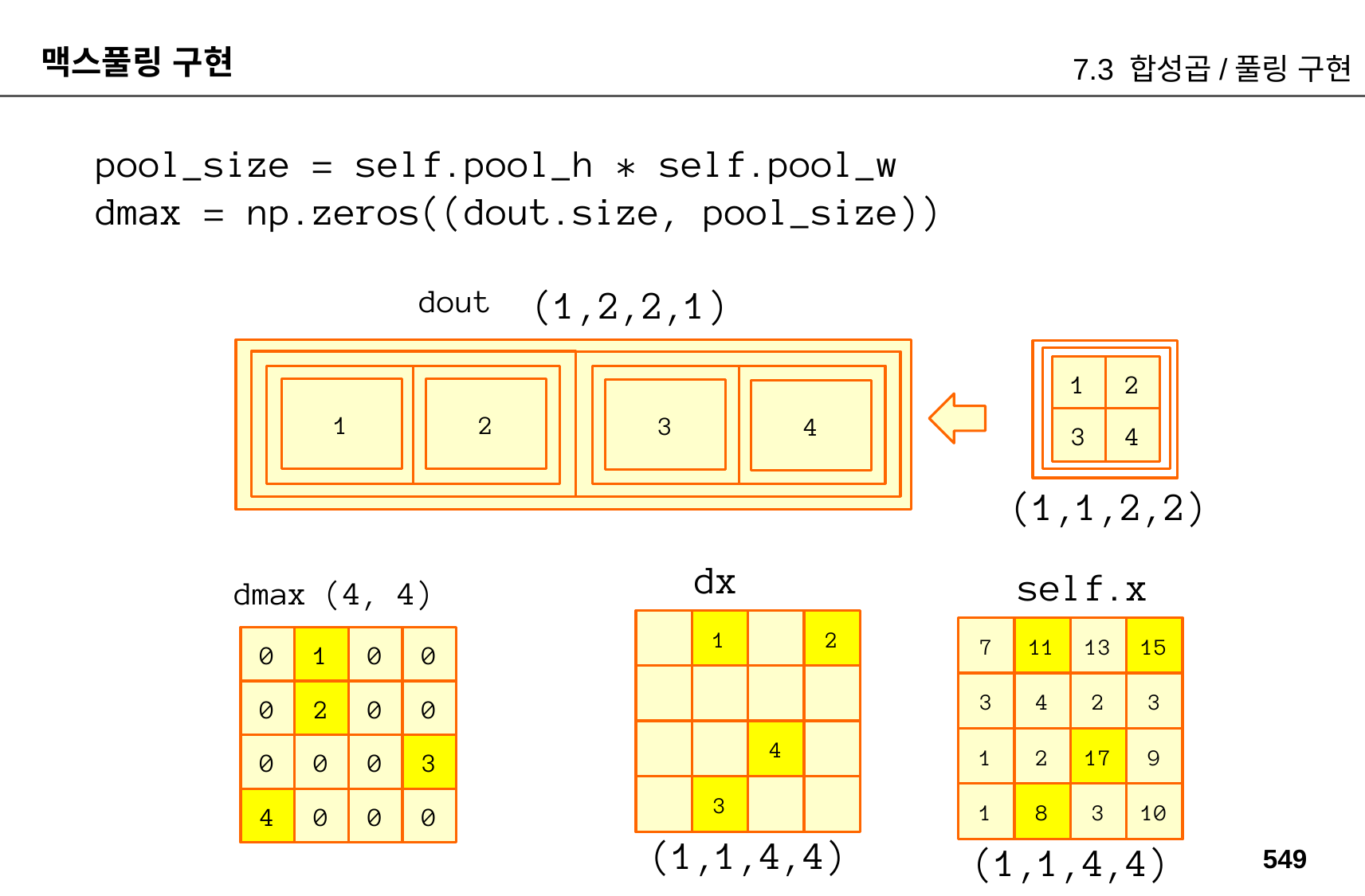

맥스풀링 구현
7.3 합성곱/풀링 구현
pool_size = self.pool_h * self.pool_w
dmax = np.zeros((dout.size, pool_size))
(1,2,2,1)
dout

1
2

1
2
3
4

3
4
(1,1,2,2)
dx
self.x
dmax (4, 4)

1

2
7
11
13
15
0
1
0
0

3
4
2
3
0
2
0
0

4

1
2
17
9
0
0
0
3

3

1
8
3
10
4
0
0
0
(1,1,4,4)
(1,1,4,4)